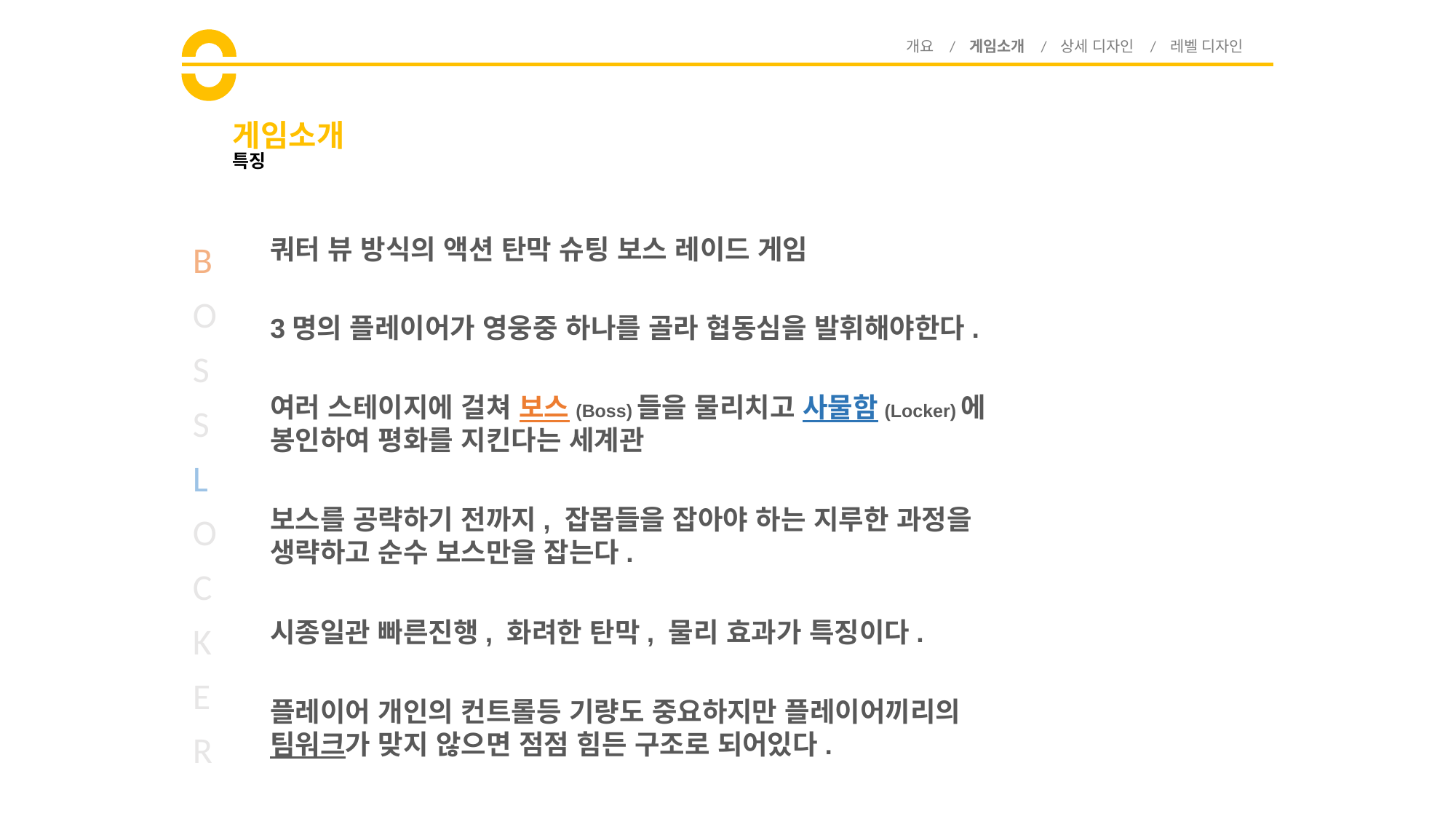

개요   /   게임소개   /   상세 디자인   /   레벨 디자인

# 게임소개
특징
쿼터 뷰 방식의 액션 탄막 슈팅 보스 레이드 게임
B
O
S
S
L
O
C
K
E
R
3명의 플레이어가 영웅중 하나를 골라 협동심을 발휘해야한다.
여러 스테이지에 걸쳐 보스(Boss)들을 물리치고 사물함(Locker)에 봉인하여 평화를 지킨다는 세계관
보스를 공략하기 전까지, 잡몹들을 잡아야 하는 지루한 과정을 생략하고 순수 보스만을 잡는다.
시종일관 빠른진행, 화려한 탄막, 물리 효과가 특징이다.
플레이어 개인의 컨트롤등 기량도 중요하지만 플레이어끼리의 팀워크가 맞지 않으면 점점 힘든 구조로 되어있다.